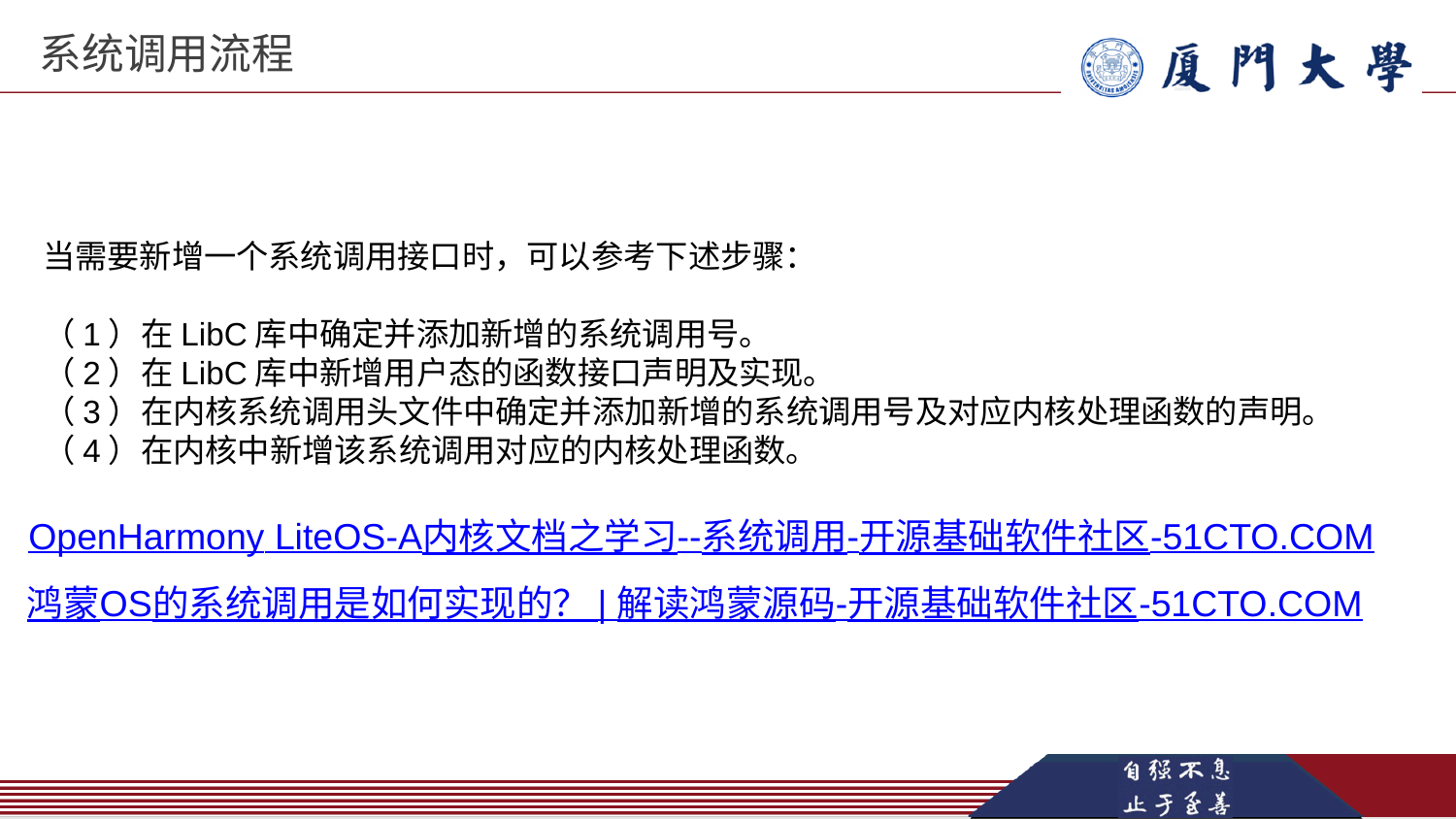

系统调用流程
当需要新增一个系统调用接口时，可以参考下述步骤：

（1）在LibC库中确定并添加新增的系统调用号。
（2）在LibC库中新增用户态的函数接口声明及实现。
（3）在内核系统调用头文件中确定并添加新增的系统调用号及对应内核处理函数的声明。
（4）在内核中新增该系统调用对应的内核处理函数。
OpenHarmony LiteOS-A内核文档之学习--系统调用-开源基础软件社区-51CTO.COM
鸿蒙OS的系统调用是如何实现的？ | 解读鸿蒙源码-开源基础软件社区-51CTO.COM